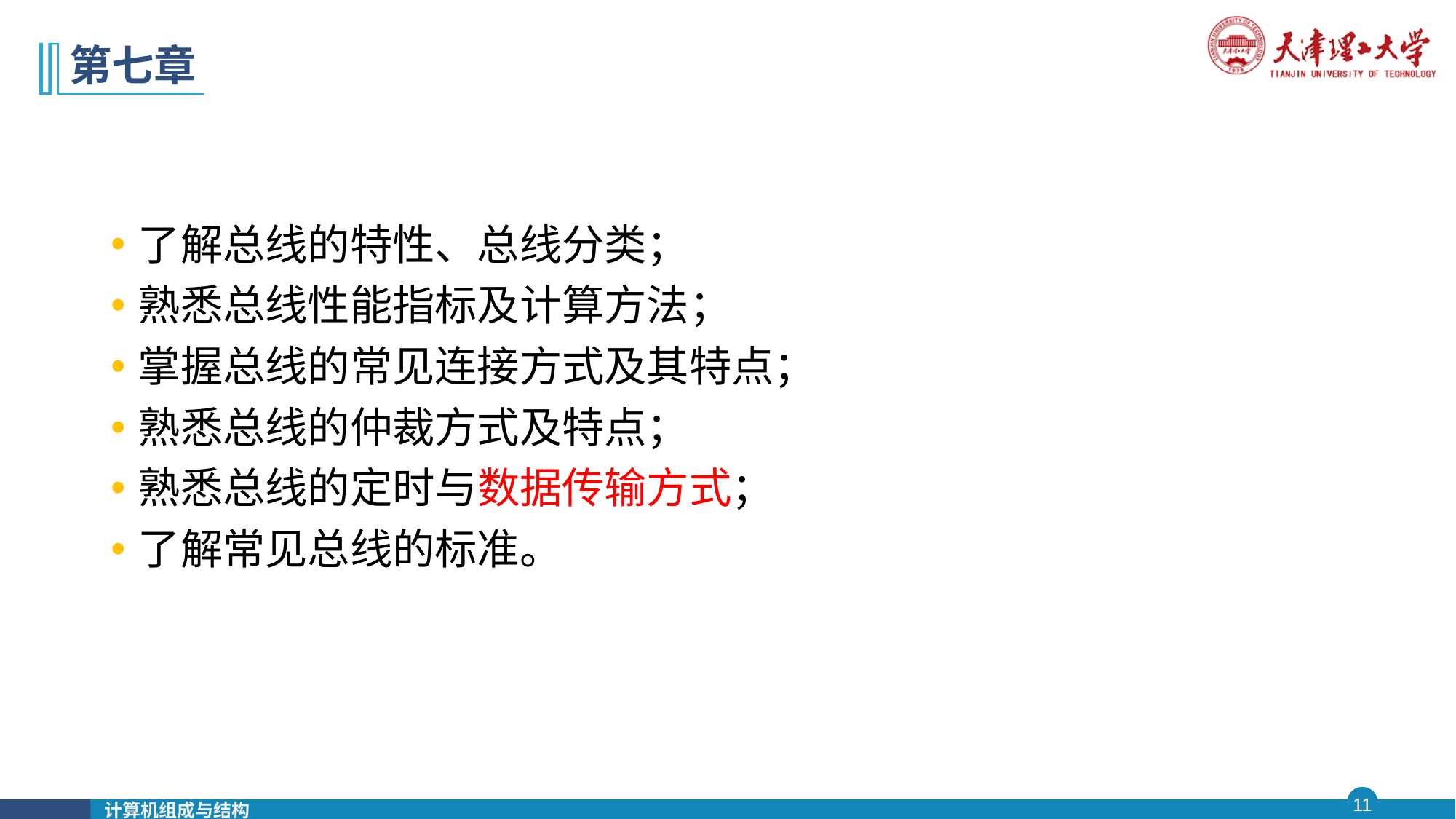

# 第七章
了解总线的特性、总线分类；
熟悉总线性能指标及计算方法；
掌握总线的常见连接方式及其特点；
熟悉总线的仲裁方式及特点；
熟悉总线的定时与数据传输方式；
了解常见总线的标准。